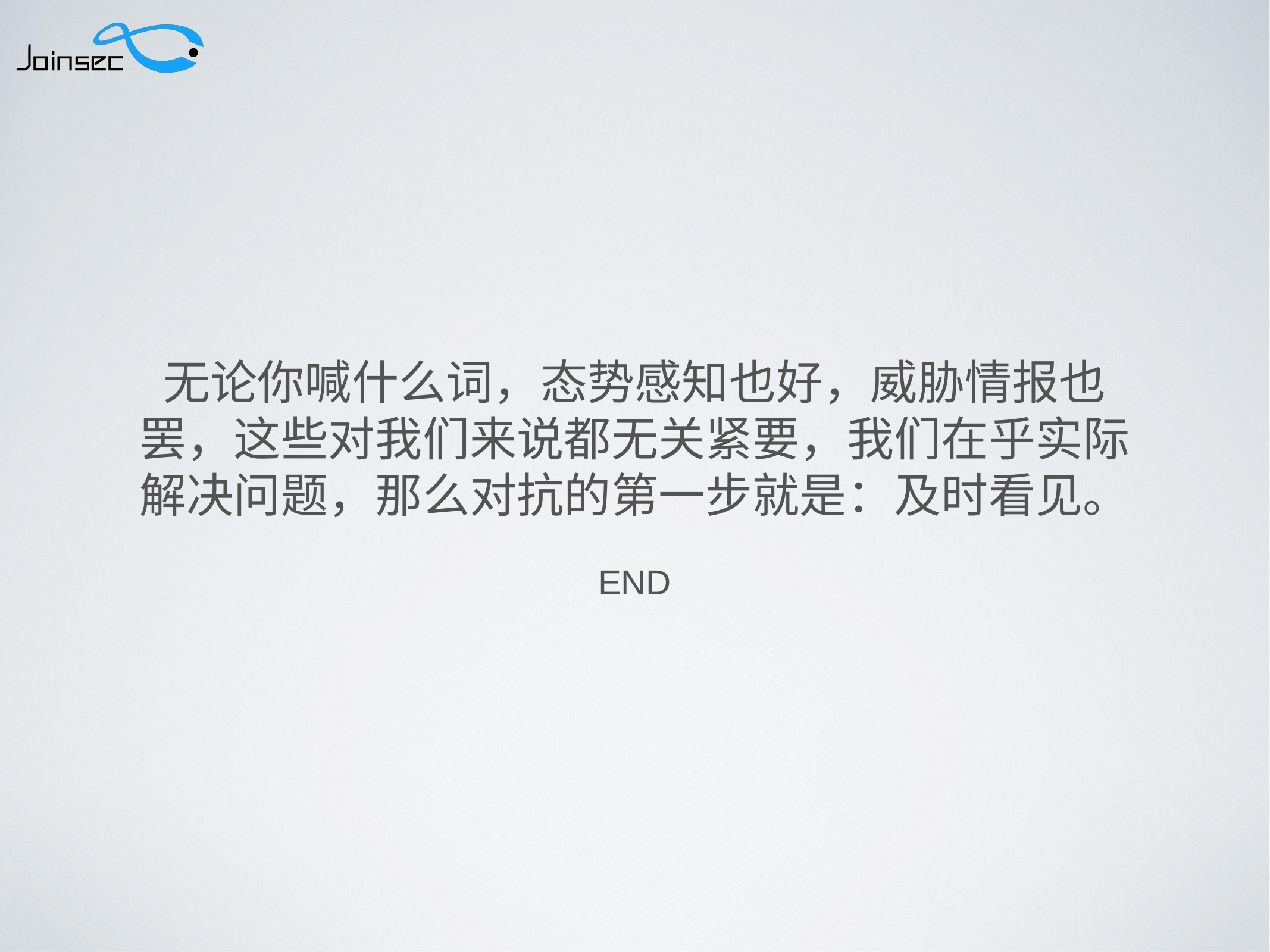

无论你喊什么词，态势感知也好，威胁情报也罢，这些对我们来说都无关紧要，我们在乎实际解决问题，那么对抗的第一步就是：及时看见。
END